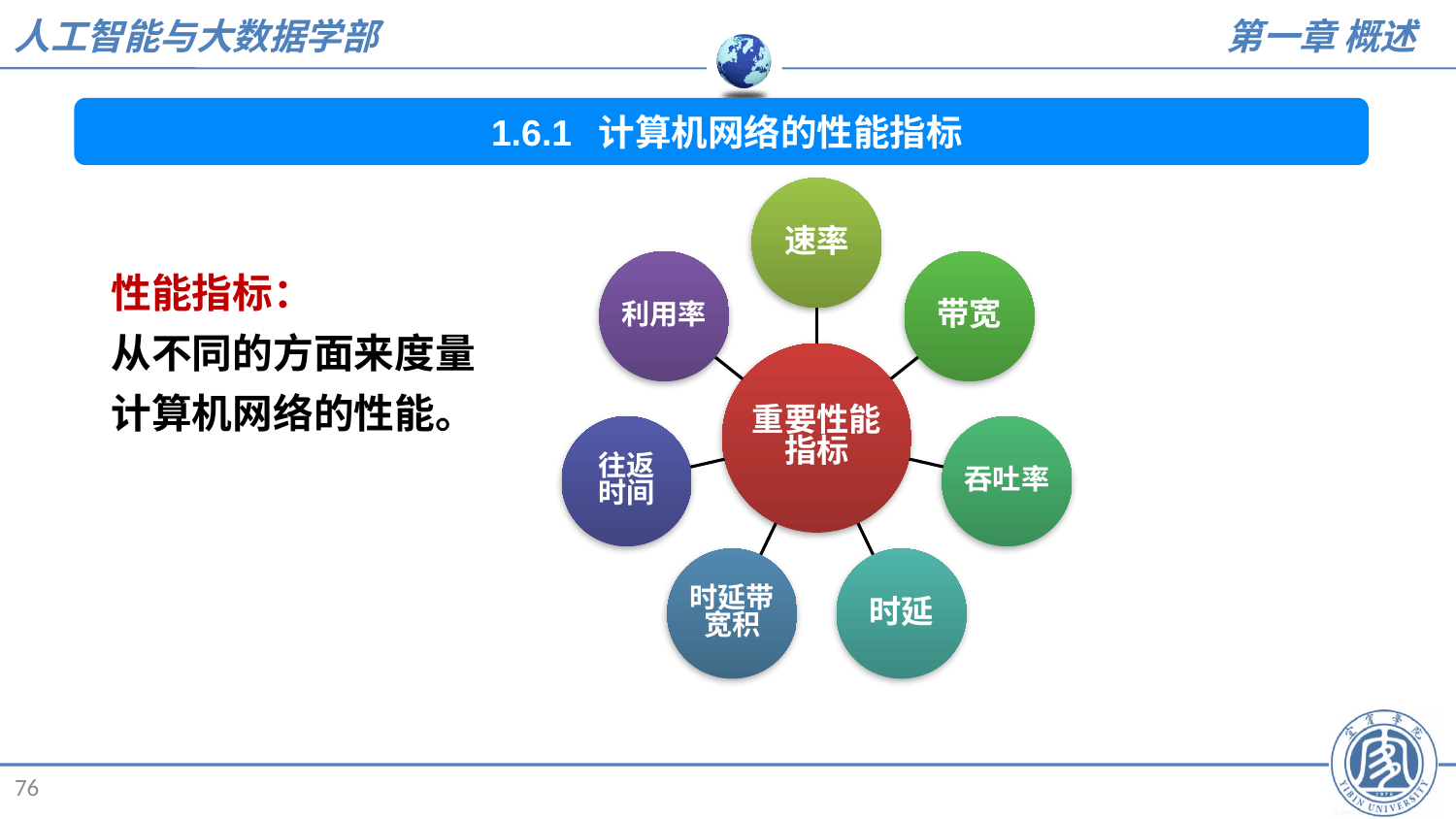

1.6.1  计算机网络的性能指标
重要性能指标

速率

带宽

吞吐率

时延

时延带宽积

往返
时间

利用率
性能指标：
从不同的方面来度量计算机网络的性能。
76